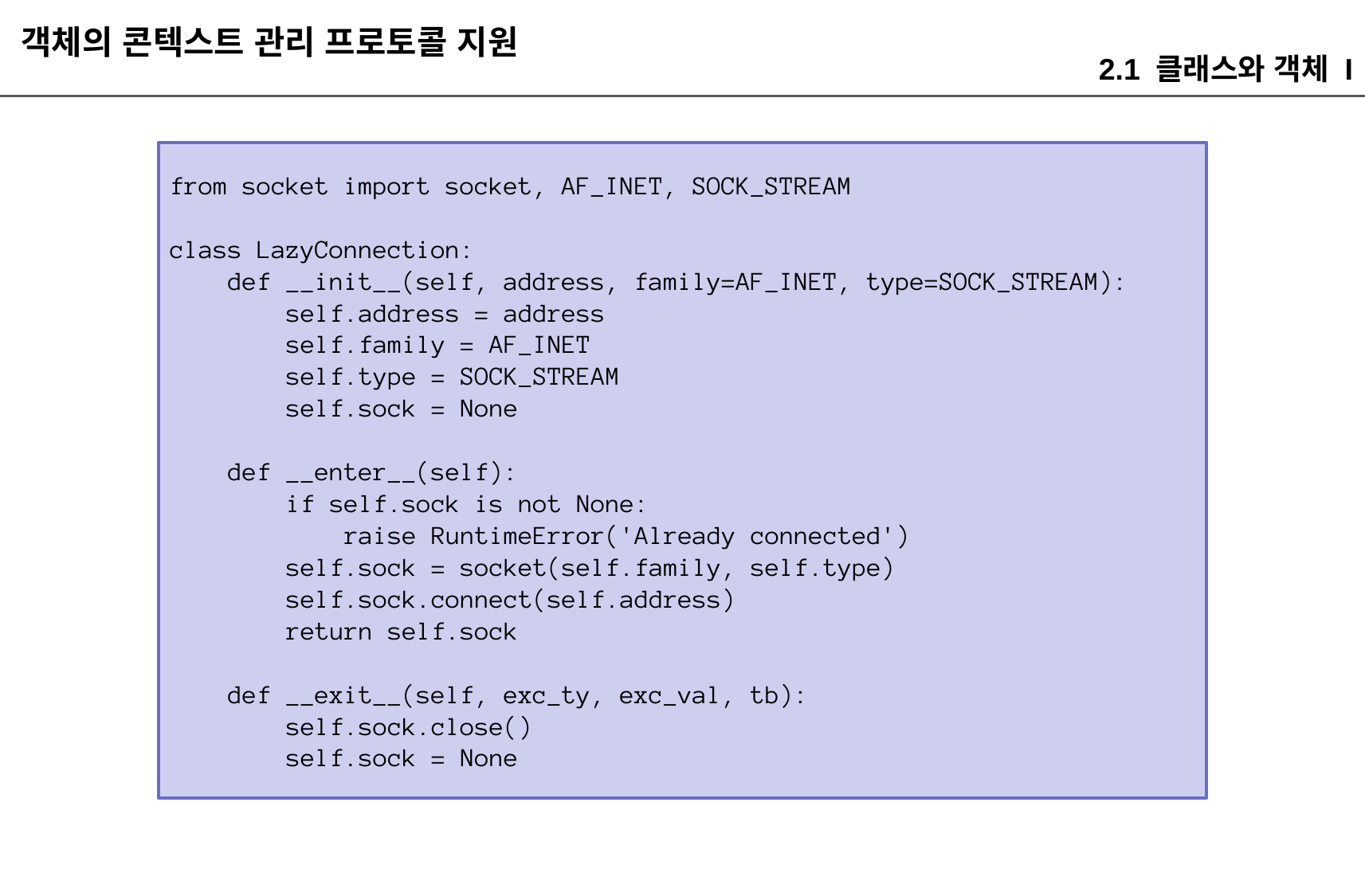

객체의 콘텍스트 관리 프로토콜 지원
2.1 클래스와 객체 I
from socket import socket, AF_INET, SOCK_STREAM

class LazyConnection:
    def __init__(self, address, family=AF_INET, type=SOCK_STREAM):
        self.address = address
        self.family = AF_INET
        self.type = SOCK_STREAM
        self.sock = None

    def __enter__(self):
        if self.sock is not None:
            raise RuntimeError('Already connected')
        self.sock = socket(self.family, self.type)
        self.sock.connect(self.address)
        return self.sock

    def __exit__(self, exc_ty, exc_val, tb):
        self.sock.close()
        self.sock = None